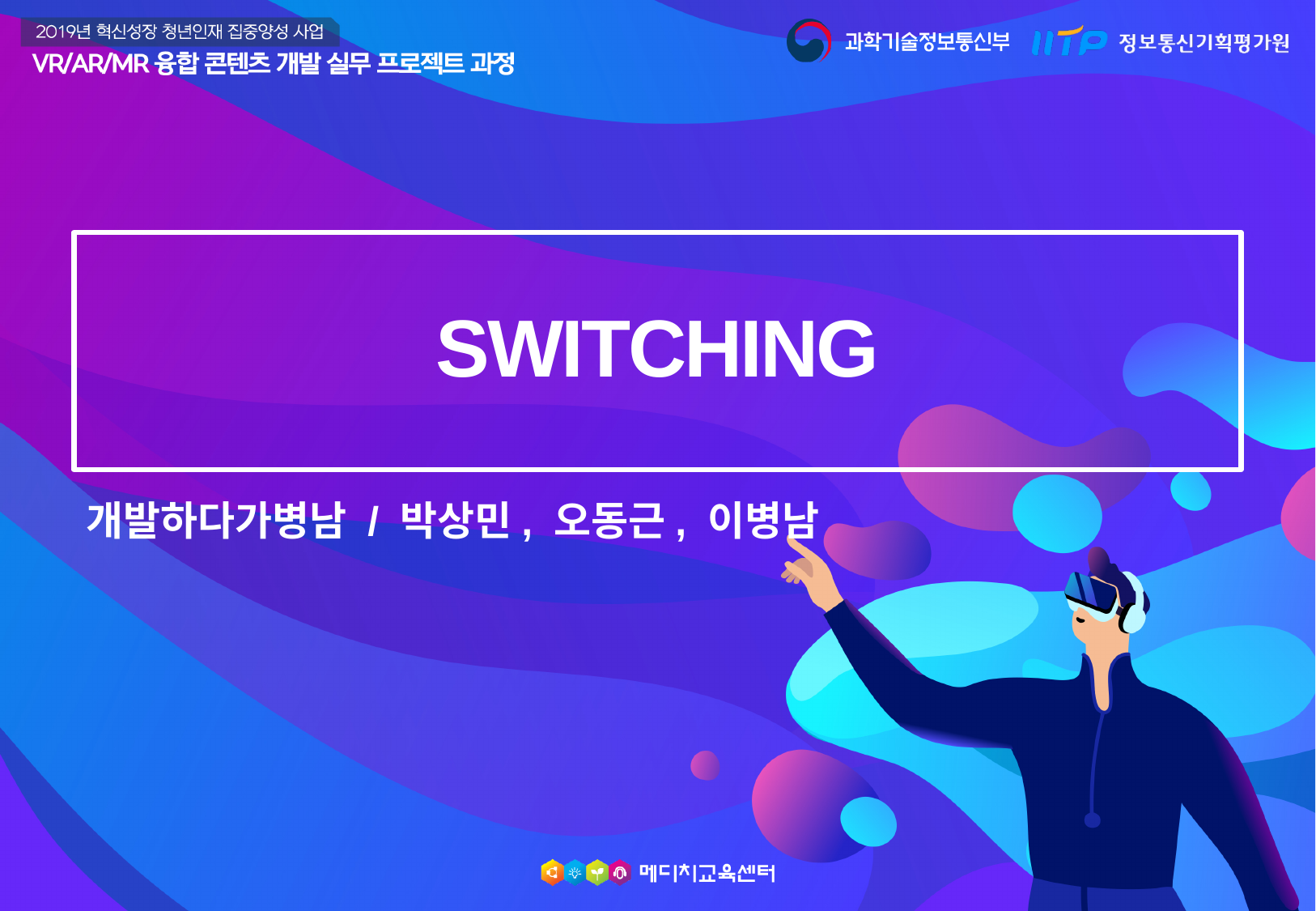

# SWITCHING
개발하다가병남 / 박상민, 오동근, 이병남